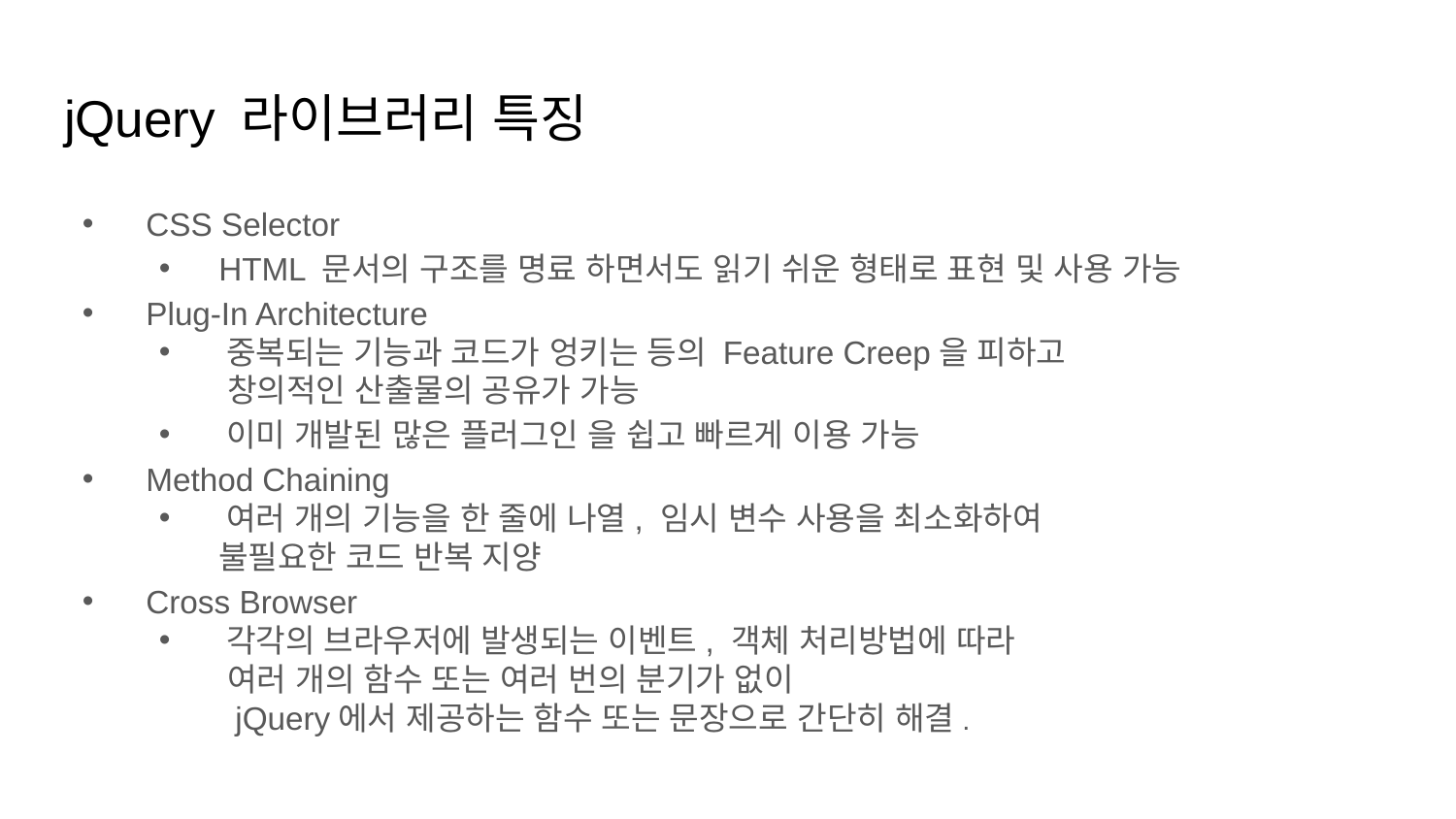

# jQuery 라이브러리 특징
 CSS Selector
 HTML 문서의 구조를 명료 하면서도 읽기 쉬운 형태로 표현 및 사용 가능
 Plug-In Architecture
 중복되는 기능과 코드가 엉키는 등의 Feature Creep을 피하고
  창의적인 산출물의 공유가 가능
 이미 개발된 많은 플러그인 을 쉽고 빠르게 이용 가능
 Method Chaining
 여러 개의 기능을 한 줄에 나열, 임시 변수 사용을 최소화하여
 불필요한 코드 반복 지양
 Cross Browser
 각각의 브라우저에 발생되는 이벤트, 객체 처리방법에 따라
  여러 개의 함수 또는 여러 번의 분기가 없이
  jQuery에서 제공하는 함수 또는 문장으로 간단히 해결.